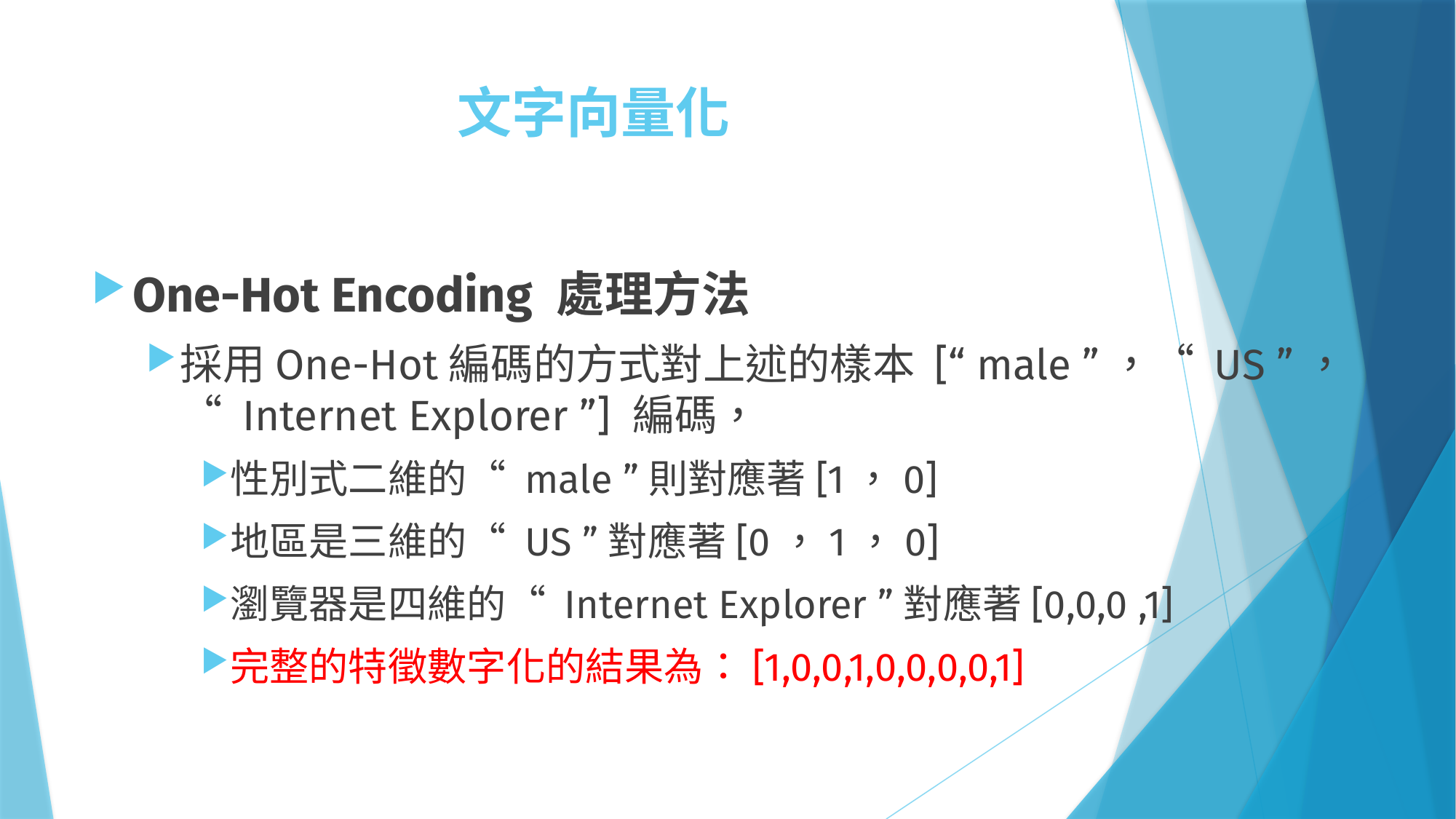

# 文字向量化
One-Hot Encoding 處理方法
採用One-Hot編碼的方式對上述的樣本 [“ male ”，“ US ”，“ Internet Explorer ”] 編碼，
性別式二維的“ male ”則對應著[1，0]
地區是三維的“ US ”對應著[0，1，0]
瀏覽器是四維的“ Internet Explorer ”對應著[0,0,0 ,1]
完整的特徵數字化的結果為：[1,0,0,1,0,0,0,0,1]